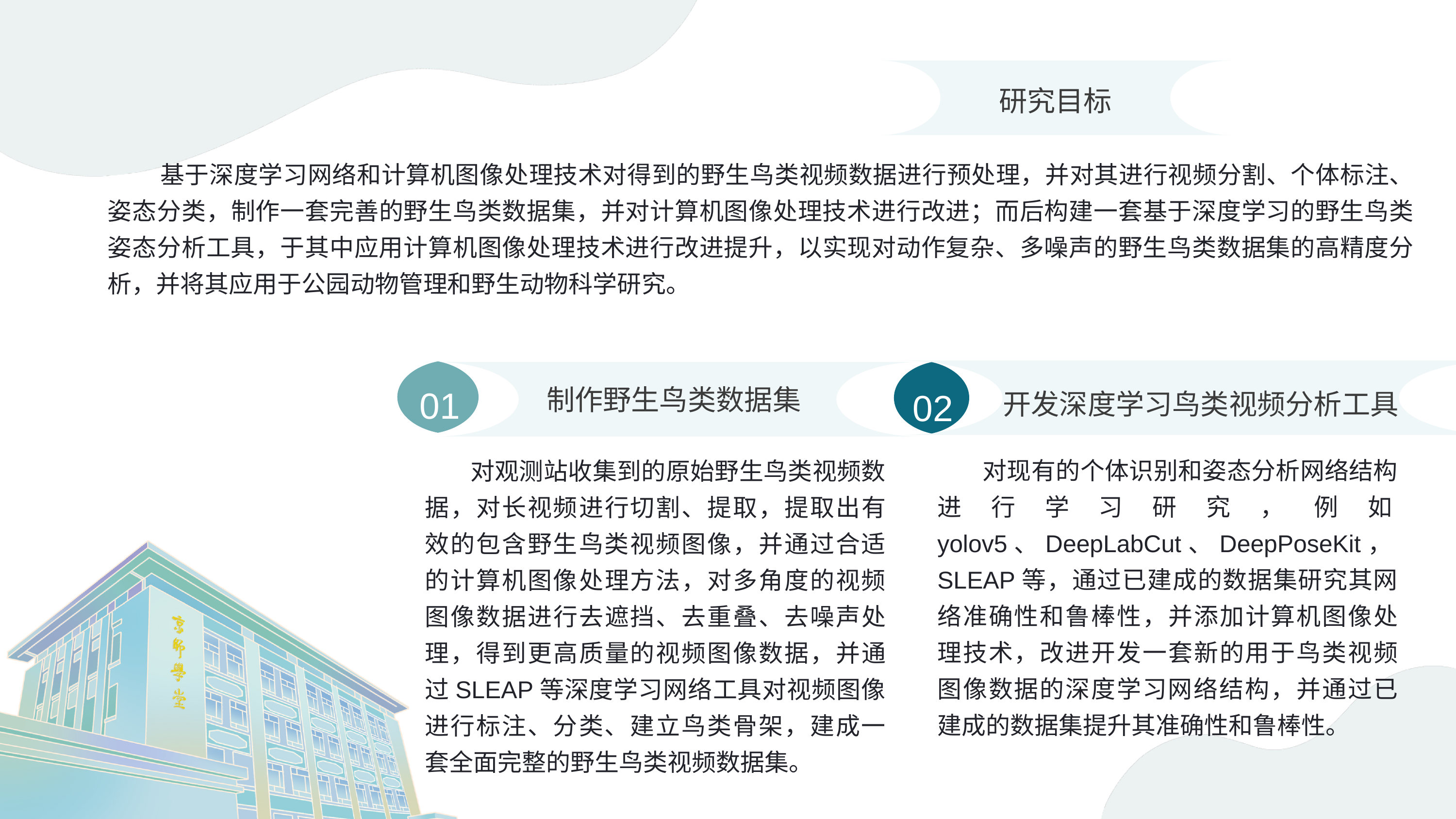

研究目标
        基于深度学习网络和计算机图像处理技术对得到的野生鸟类视频数据进行预处理，并对其进行视频分割、个体标注、姿态分类，制作一套完善的野生鸟类数据集，并对计算机图像处理技术进行改进；而后构建一套基于深度学习的野生鸟类姿态分析工具，于其中应用计算机图像处理技术进行改进提升，以实现对动作复杂、多噪声的野生鸟类数据集的高精度分析，并将其应用于公园动物管理和野生动物科学研究。

01
制作野生鸟类数据集

       对观测站收集到的原始野生鸟类视频数据，对长视频进行切割、提取，提取出有效的包含野生鸟类视频图像，并通过合适的计算机图像处理方法，对多角度的视频图像数据进行去遮挡、去重叠、去噪声处理，得到更高质量的视频图像数据，并通过SLEAP等深度学习网络工具对视频图像进行标注、分类、建立鸟类骨架，建成一套全面完整的野生鸟类视频数据集。

02
开发深度学习鸟类视频分析工具

       对现有的个体识别和姿态分析网络结构进行学习研究，例如yolov5、DeepLabCut、DeepPoseKit，SLEAP等，通过已建成的数据集研究其网络准确性和鲁棒性，并添加计算机图像处理技术，改进开发一套新的用于鸟类视频图像数据的深度学习网络结构，并通过已建成的数据集提升其准确性和鲁棒性。